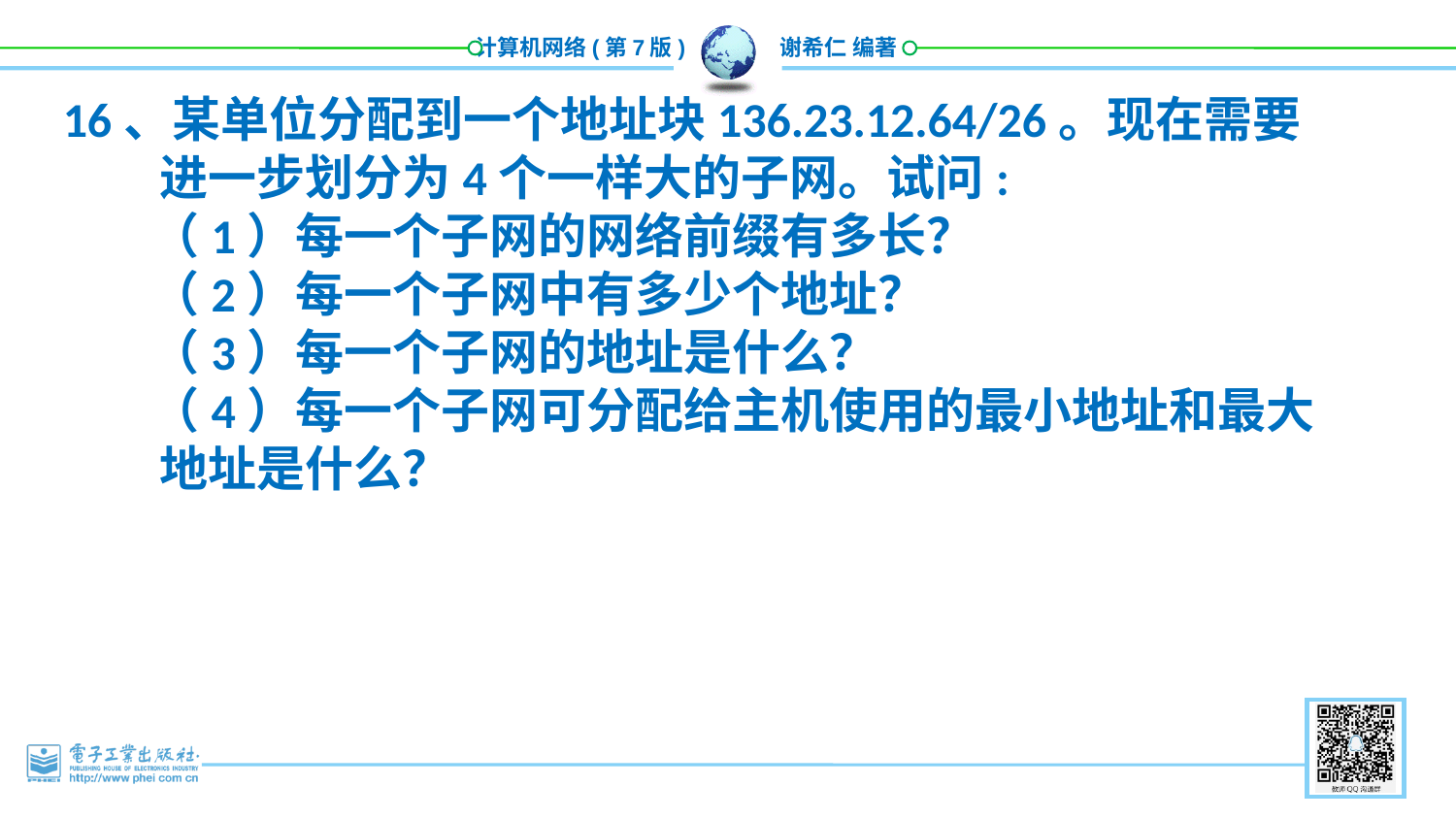

16、某单位分配到一个地址块136.23.12.64/26。现在需要进一步划分为4个一样大的子网。试问:
       （1）每一个子网的网络前缀有多长？
       （2）每一个子网中有多少个地址？
       （3）每一个子网的地址是什么？
       （4）每一个子网可分配给主机使用的最小地址和最大地址是什么？